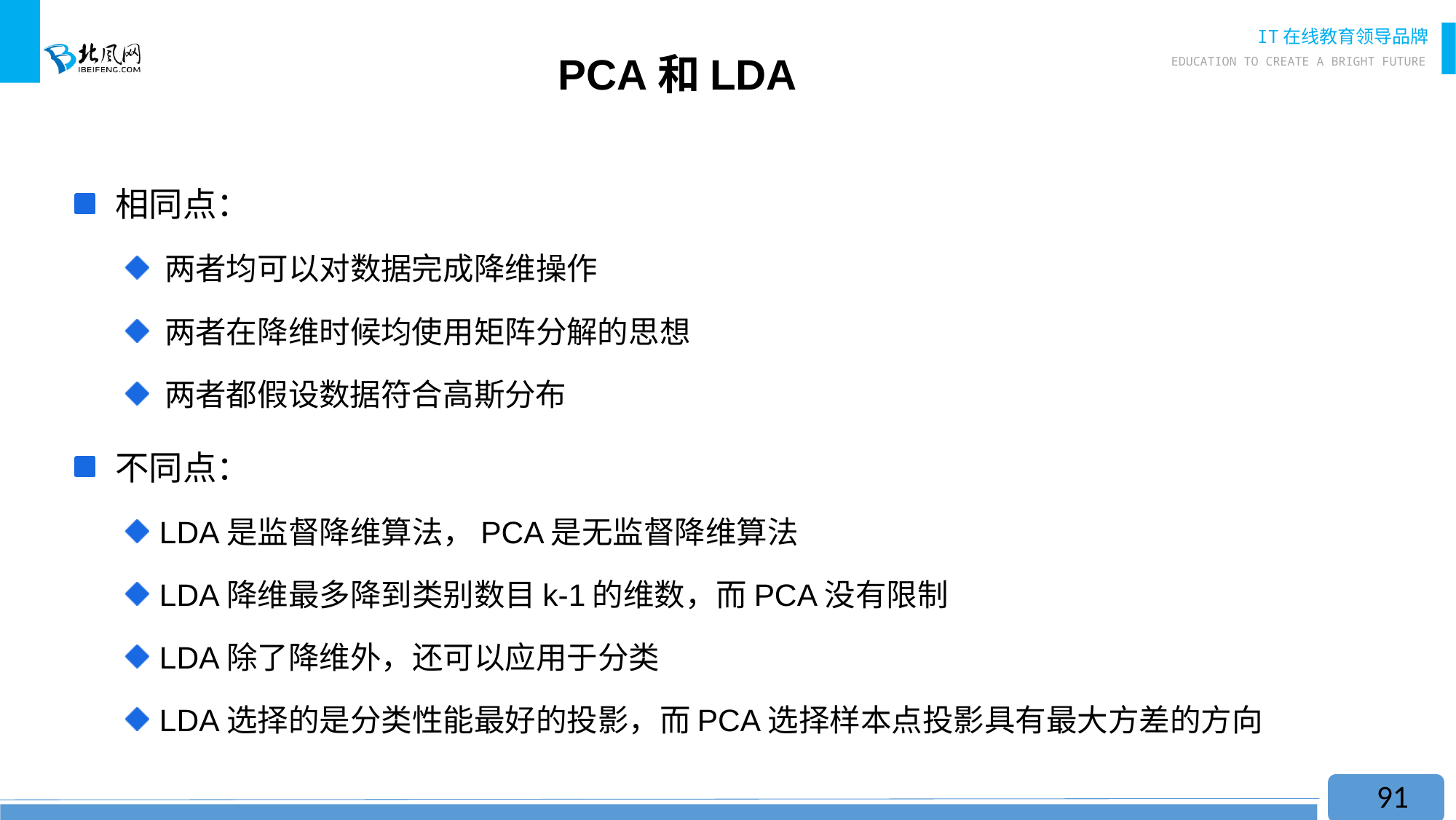

# PCA和LDA
 相同点：
 两者均可以对数据完成降维操作
 两者在降维时候均使用矩阵分解的思想
 两者都假设数据符合高斯分布
 不同点：
 LDA是监督降维算法，PCA是无监督降维算法
 LDA降维最多降到类别数目k-1的维数，而PCA没有限制
 LDA除了降维外，还可以应用于分类
 LDA选择的是分类性能最好的投影，而PCA选择样本点投影具有最大方差的方向